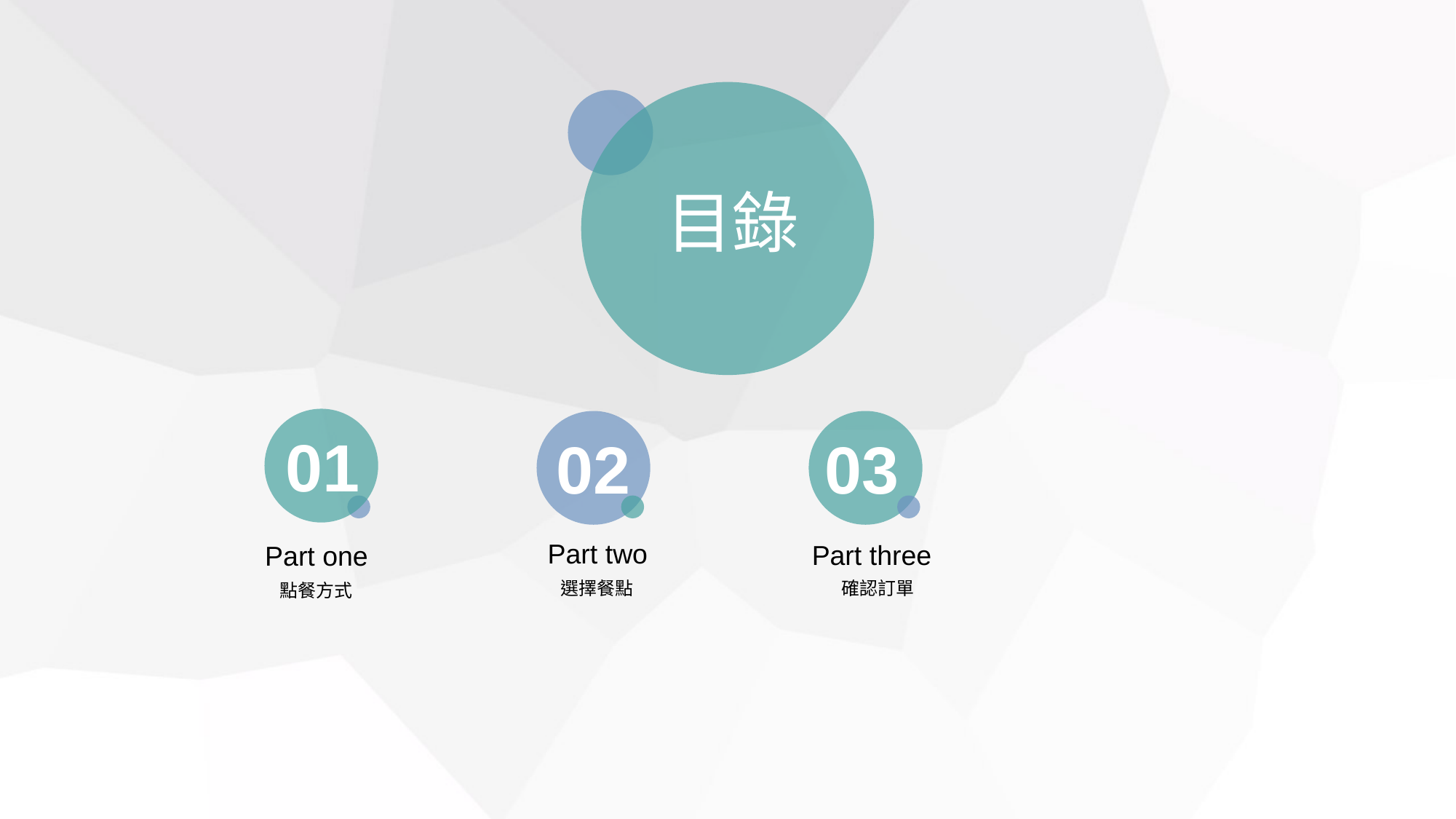

目錄

01
02
03

Part two
Part three
Part one
選擇餐點
確認訂單
點餐方式